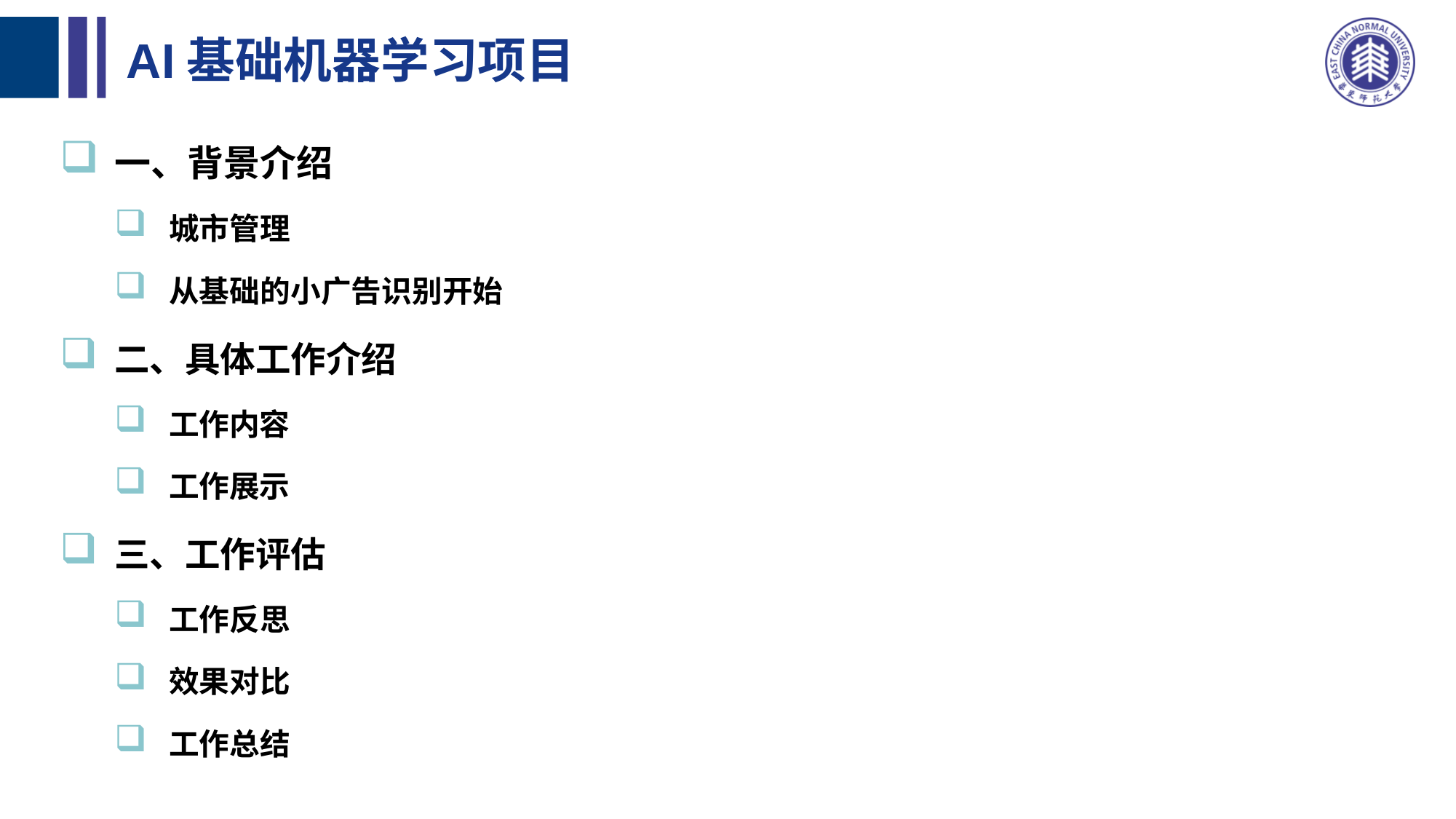

# AI基础机器学习项目
一、背景介绍
城市管理
从基础的小广告识别开始
二、具体工作介绍
工作内容
工作展示
三、工作评估
工作反思
效果对比
工作总结